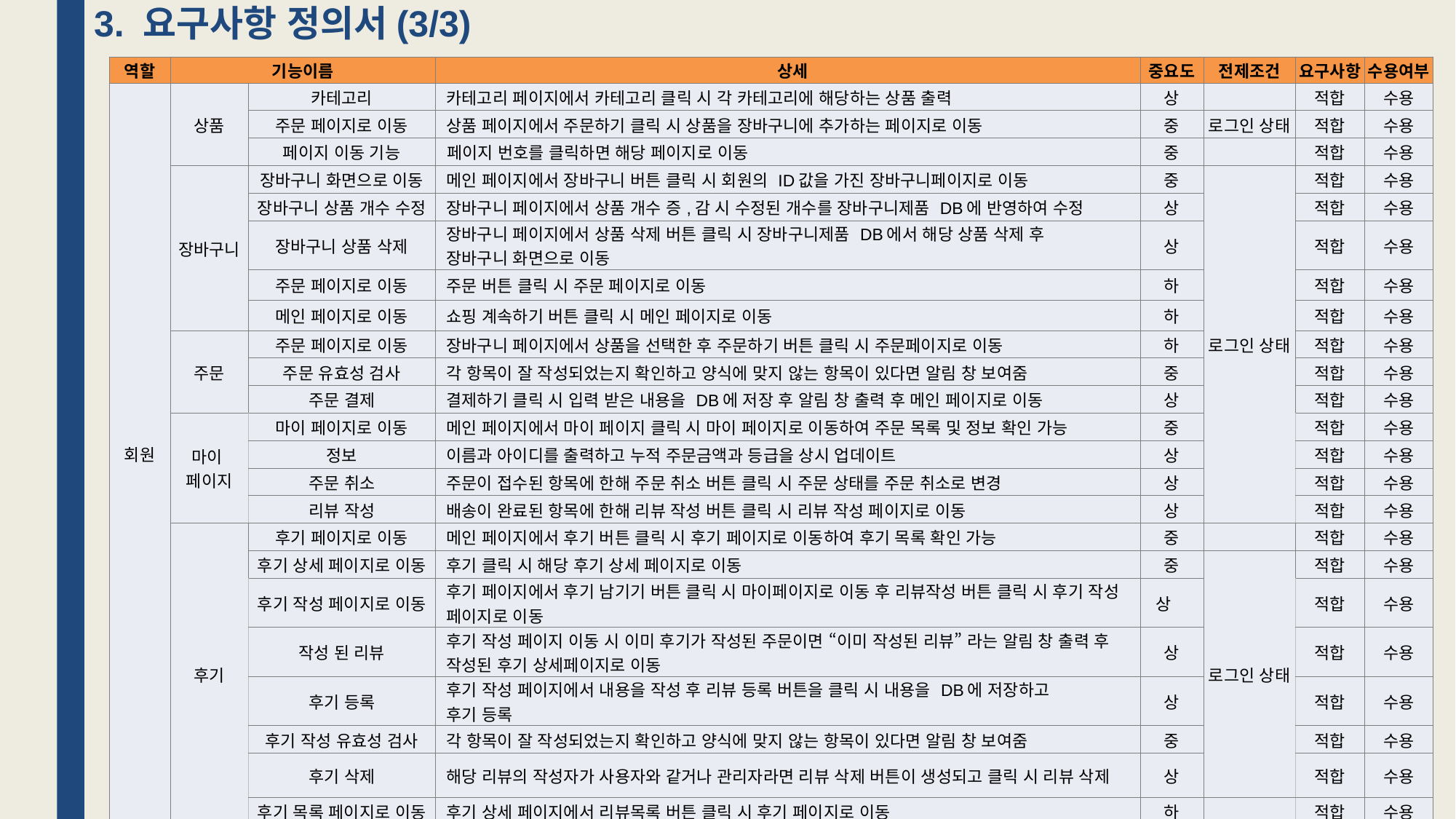

# 3. 요구사항 정의서(3/3)
| 역할 | 기능이름 |  | 상세 | 중요도 | 전제조건 | 요구사항 | 수용여부 |
| --- | --- | --- | --- | --- | --- | --- | --- |
| 회원 | 상품 | 카테고리 | 카테고리 페이지에서 카테고리 클릭 시 각 카테고리에 해당하는 상품 출력 | 상 |  | 적합 | 수용 |
|  | 주문 | 주문 페이지로 이동 | 상품 페이지에서 주문하기 클릭 시 상품을 장바구니에 추가하는 페이지로 이동 | 중 | 로그인 상태 | 적합 | 수용 |
|  | 페이지 이동 기능 | 페이지 이동 기능 | 페이지 번호를 클릭하면 해당 페이지로 이동 | 중 |  | 적합 | 수용 |
| 관리자 | 장바구니 | 장바구니 화면으로 이동 | 메인 페이지에서 장바구니 버튼 클릭 시 회원의 ID값을 가진 장바구니페이지로 이동 | 중 | 로그인 상태 | 적합 | 수용 |
|  |  | 장바구니 상품 개수 수정 | 장바구니 페이지에서 상품 개수 증,감 시 수정된 개수를 장바구니제품 DB에 반영하여 수정 | 상 |  | 적합 | 수용 |
|  |  | 장바구니 상품 삭제 | 장바구니 페이지에서 상품 삭제 버튼 클릭 시 장바구니제품 DB에서 해당 상품 삭제 후 장바구니 화면으로 이동 | 상 |  | 적합 | 수용 |
|  |  | 주문 페이지로 이동 | 주문 버튼 클릭 시 주문 페이지로 이동 | 하 |  | 적합 | 수용 |
|  |  | 메인 페이지로 이동 | 쇼핑 계속하기 버튼 클릭 시 메인 페이지로 이동 | 하 |  | 적합 | 수용 |
|  | 주문 | 주문 페이지로 이동 | 장바구니 페이지에서 상품을 선택한 후 주문하기 버튼 클릭 시 주문페이지로 이동 | 하 |  | 적합 | 수용 |
|  |  | 주문 유효성 검사 | 각 항목이 잘 작성되었는지 확인하고 양식에 맞지 않는 항목이 있다면 알림 창 보여줌 | 중 |  | 적합 | 수용 |
|  |  | 주문 결제 | 결제하기 클릭 시 입력 받은 내용을 DB에 저장 후 알림 창 출력 후 메인 페이지로 이동 | 상 |  | 적합 | 수용 |
|  | 마이 페이지 | 마이 페이지로 이동 | 메인 페이지에서 마이 페이지 클릭 시 마이 페이지로 이동하여 주문 목록 및 정보 확인 가능 | 중 | 로그인 상태 | 적합 | 수용 |
|  |  | 정보 | 이름과 아이디를 출력하고 누적 주문금액과 등급을 상시 업데이트 | 상 |  | 적합 | 수용 |
|  |  | 주문 취소 | 주문이 접수된 항목에 한해 주문 취소 버튼 클릭 시 주문 상태를 주문 취소로 변경 | 상 |  | 적합 | 수용 |
|  |  | 리뷰 작성 | 배송이 완료된 항목에 한해 리뷰 작성 버튼 클릭 시 리뷰 작성 페이지로 이동 | 상 |  | 적합 | 수용 |
|  | 후기 | 후기 페이지로 이동 | 메인 페이지에서 후기 버튼 클릭 시 후기 페이지로 이동하여 후기 목록 확인 가능 | 중 |  | 적합 | 수용 |
|  |  | 후기 상세 페이지로 이동 | 후기 클릭 시 해당 후기 상세 페이지로 이동 | 중 | 로그인 상태 | 적합 | 수용 |
|  |  | 후기 작성 페이지로 이동 | 후기 페이지에서 후기 남기기 버튼 클릭 시 마이페이지로 이동 후 리뷰작성 버튼 클릭 시 후기 작성 페이지로 이동 | 상 |  | 적합 | 수용 |
|  |  | 작성 된 리뷰 | 후기 작성 페이지 이동 시 이미 후기가 작성된 주문이면 “이미 작성된 리뷰” 라는 알림 창 출력 후 작성된 후기 상세페이지로 이동 | 상 |  | 적합 | 수용 |
|  |  | 후기 등록 | 후기 작성 페이지에서 내용을 작성 후 리뷰 등록 버튼을 클릭 시 내용을 DB에 저장하고 후기 등록 | 상 |  | 적합 | 수용 |
|  | 등록 및 삭제 | 후기 작성 유효성 검사 | 각 항목이 잘 작성되었는지 확인하고 양식에 맞지 않는 항목이 있다면 알림 창 보여줌 | 중 |  | 적합 | 수용 |
|  |  | 후기 삭제 | 해당 리뷰의 작성자가 사용자와 같거나 관리자라면 리뷰 삭제 버튼이 생성되고 클릭 시 리뷰 삭제 | 상 |  | 적합 | 수용 |
|  |  | 후기 목록 페이지로 이동 | 후기 상세 페이지에서 리뷰목록 버튼 클릭 시 후기 페이지로 이동 | 하 |  | 적합 | 수용 |